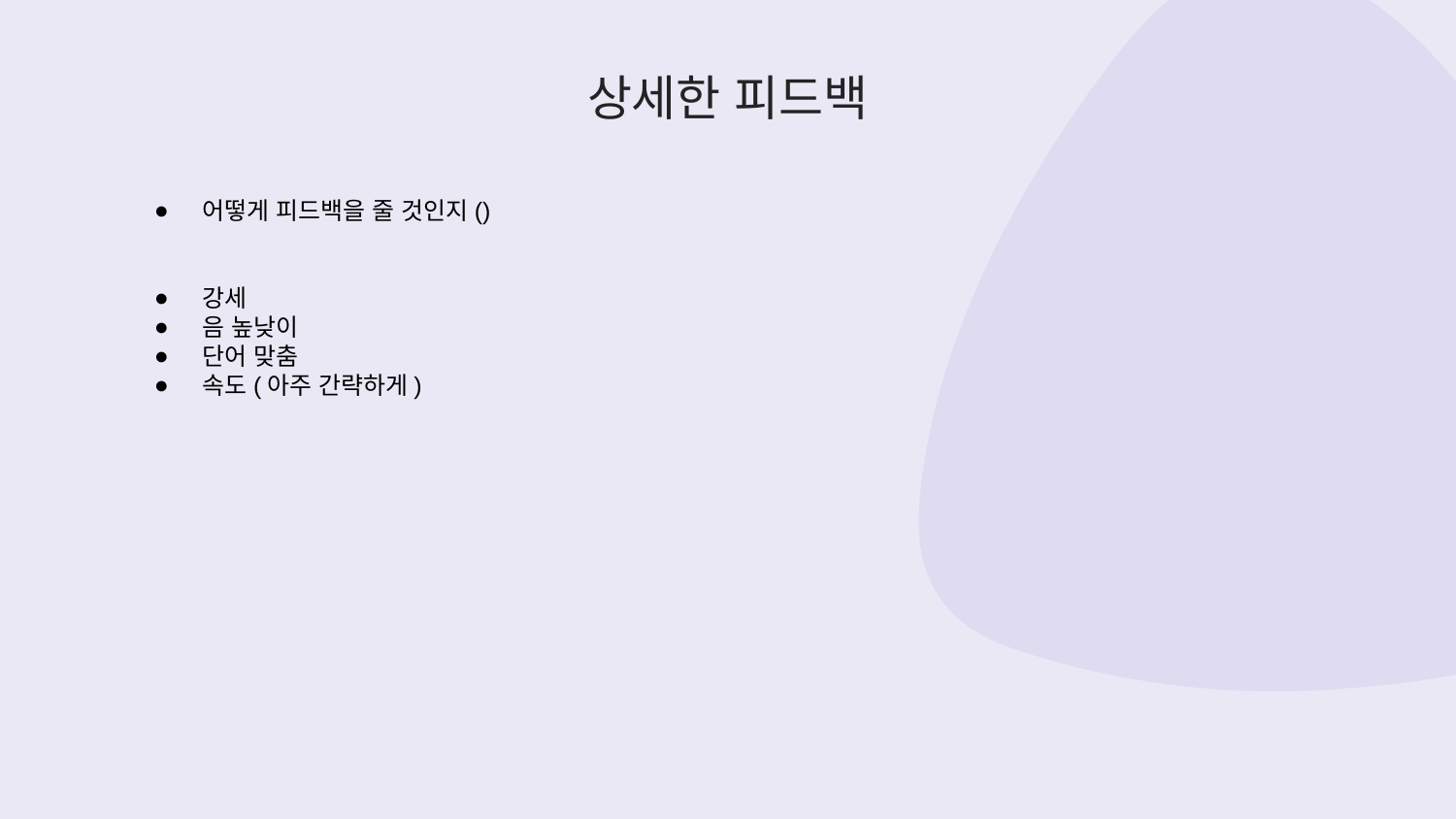

# 상세한 피드백
어떻게 피드백을 줄 것인지()

강세
음 높낮이
단어 맞춤
속도(아주 간략하게)